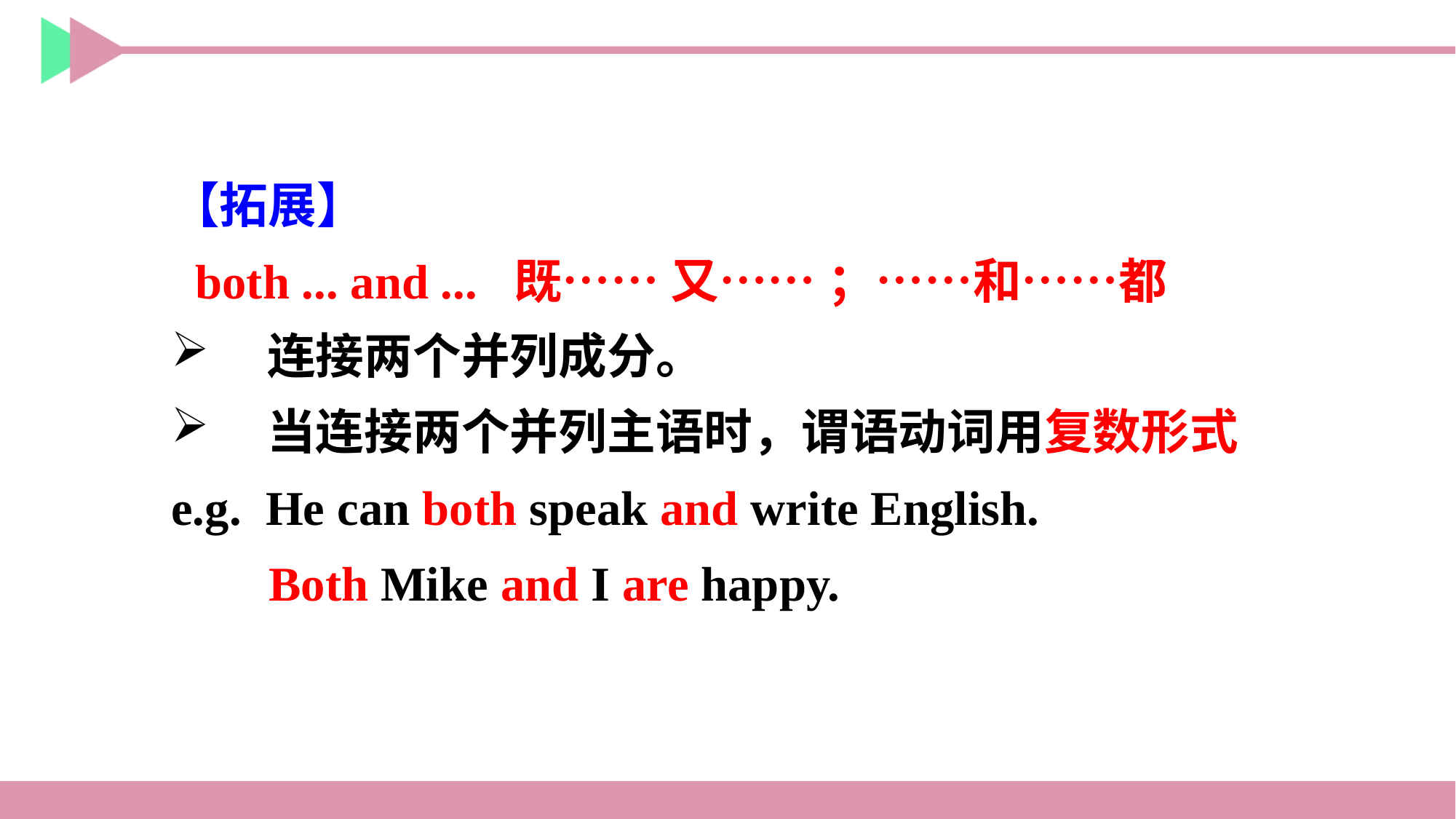

【拓展】
  both ... and ...  既…… 又…… ；……和……都
连接两个并列成分。
当连接两个并列主语时，谓语动词用复数形式
e.g.  He can both speak and write English.
        Both Mike and I are happy.